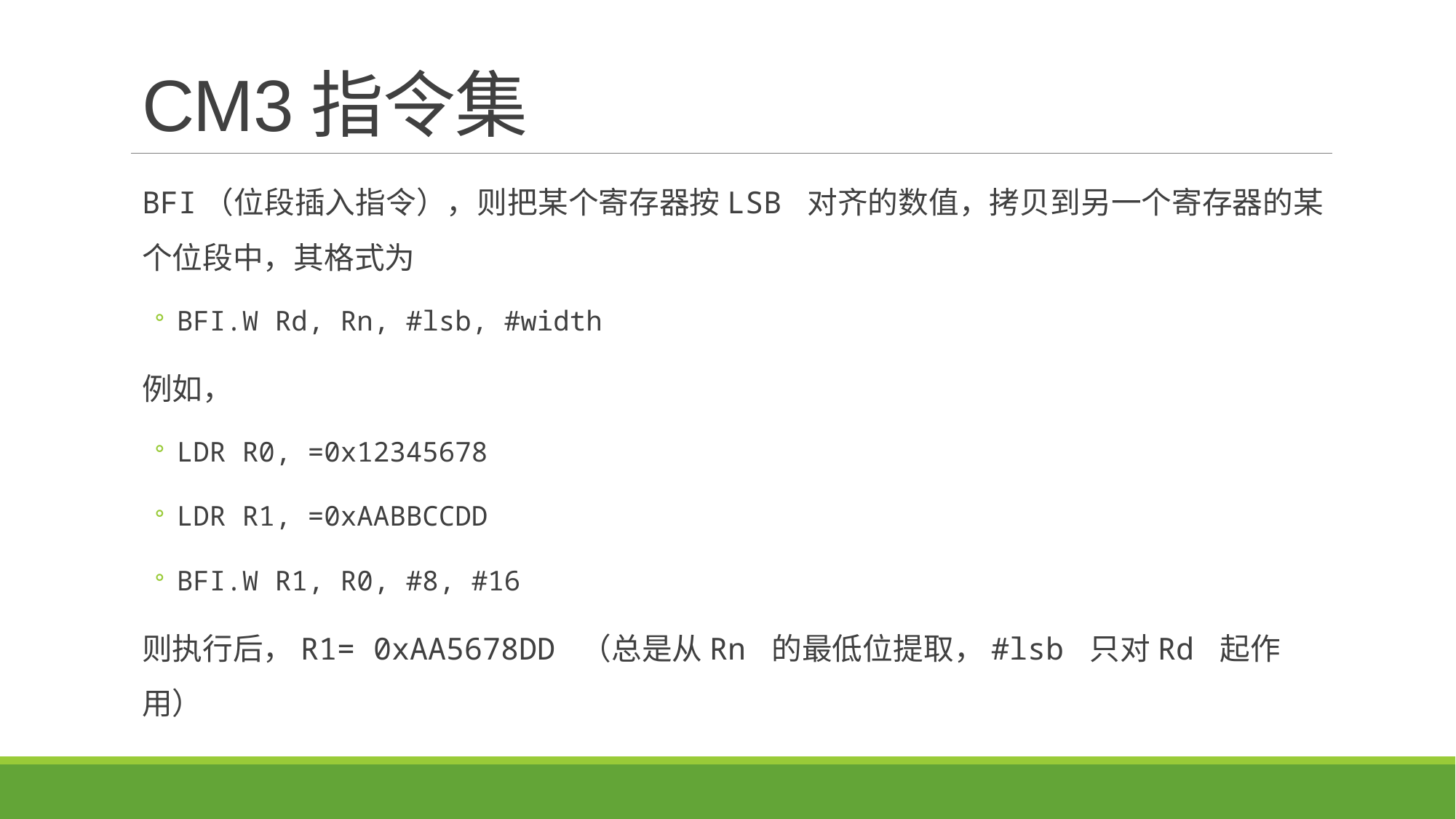

# CM3指令集
BFI（位段插入指令），则把某个寄存器按LSB 对齐的数值，拷贝到另一个寄存器的某个位段中，其格式为
BFI.W Rd, Rn, #lsb, #width
例如，
LDR R0, =0x12345678
LDR R1, =0xAABBCCDD
BFI.W R1, R0, #8, #16
则执行后，R1= 0xAA5678DD （总是从Rn 的最低位提取，#lsb 只对Rd 起作用）